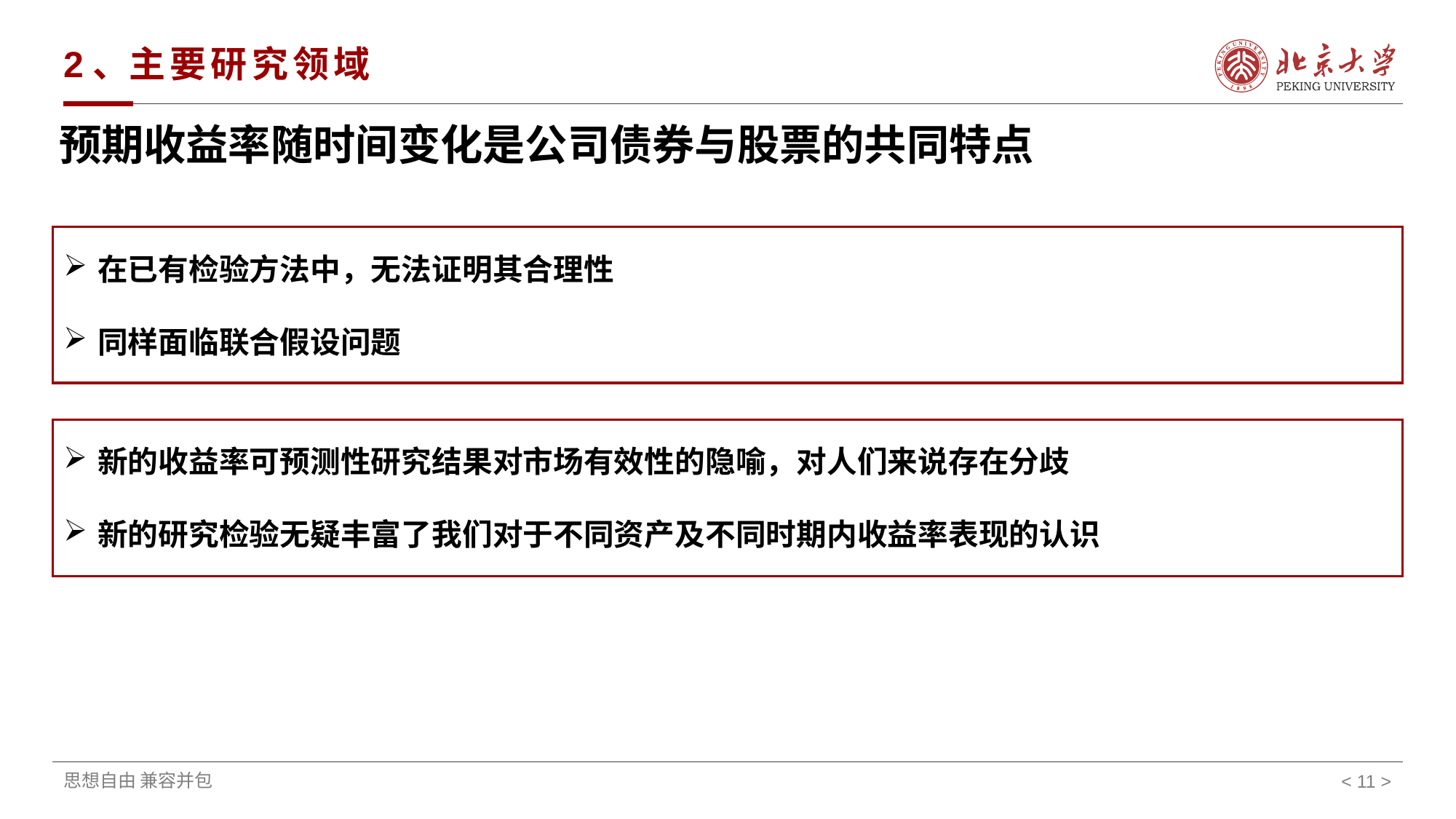

# 2、主要研究领域
预期收益率随时间变化是公司债券与股票的共同特点

在已有检验方法中，无法证明其合理性

同样面临联合假设问题

新的收益率可预测性研究结果对市场有效性的隐喻，对人们来说存在分歧

新的研究检验无疑丰富了我们对于不同资产及不同时期内收益率表现的认识
< 11 >